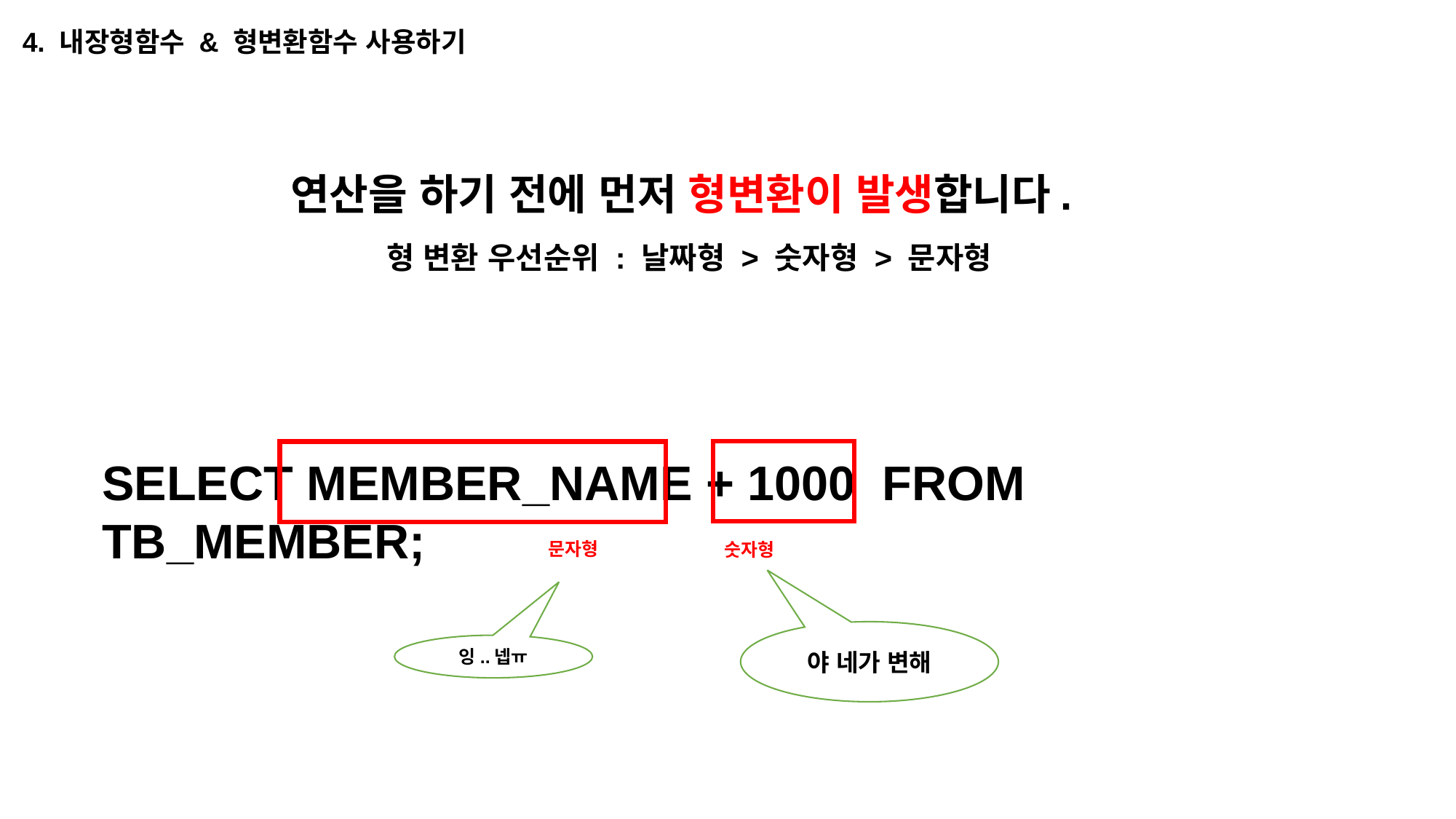

4. 내장형함수 & 형변환함수 사용하기
연산을 하기 전에 먼저 형변환이 발생합니다.
형 변환 우선순위 : 날짜형 > 숫자형 > 문자형

SELECT MEMBER_NAME + 1000  FROM TB_MEMBER;
문자형
숫자형
야 네가 변해
잉..넵ㅠ